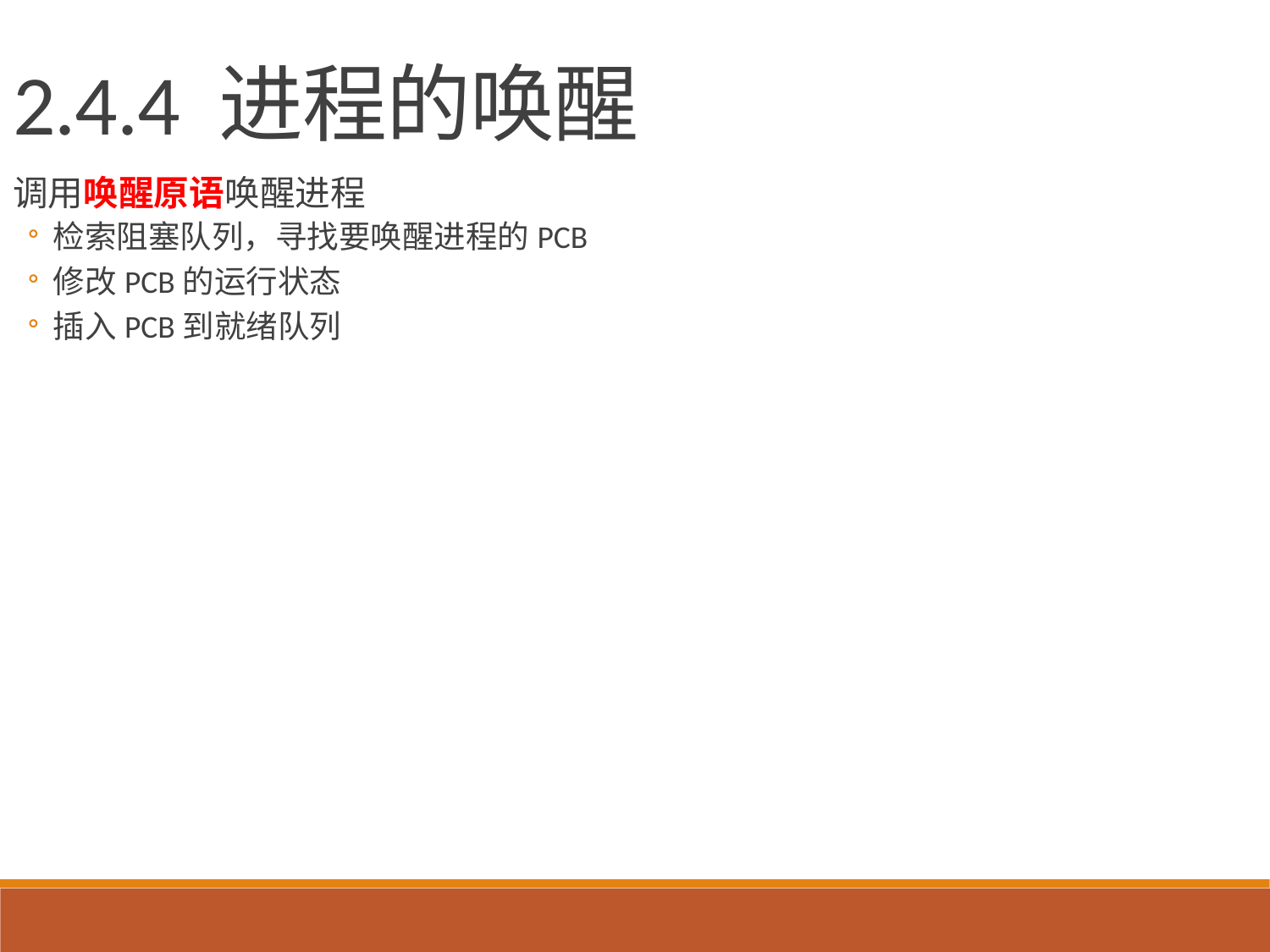

2.4.4 进程的唤醒
调用唤醒原语唤醒进程
检索阻塞队列，寻找要唤醒进程的PCB
修改PCB的运行状态
插入PCB到就绪队列